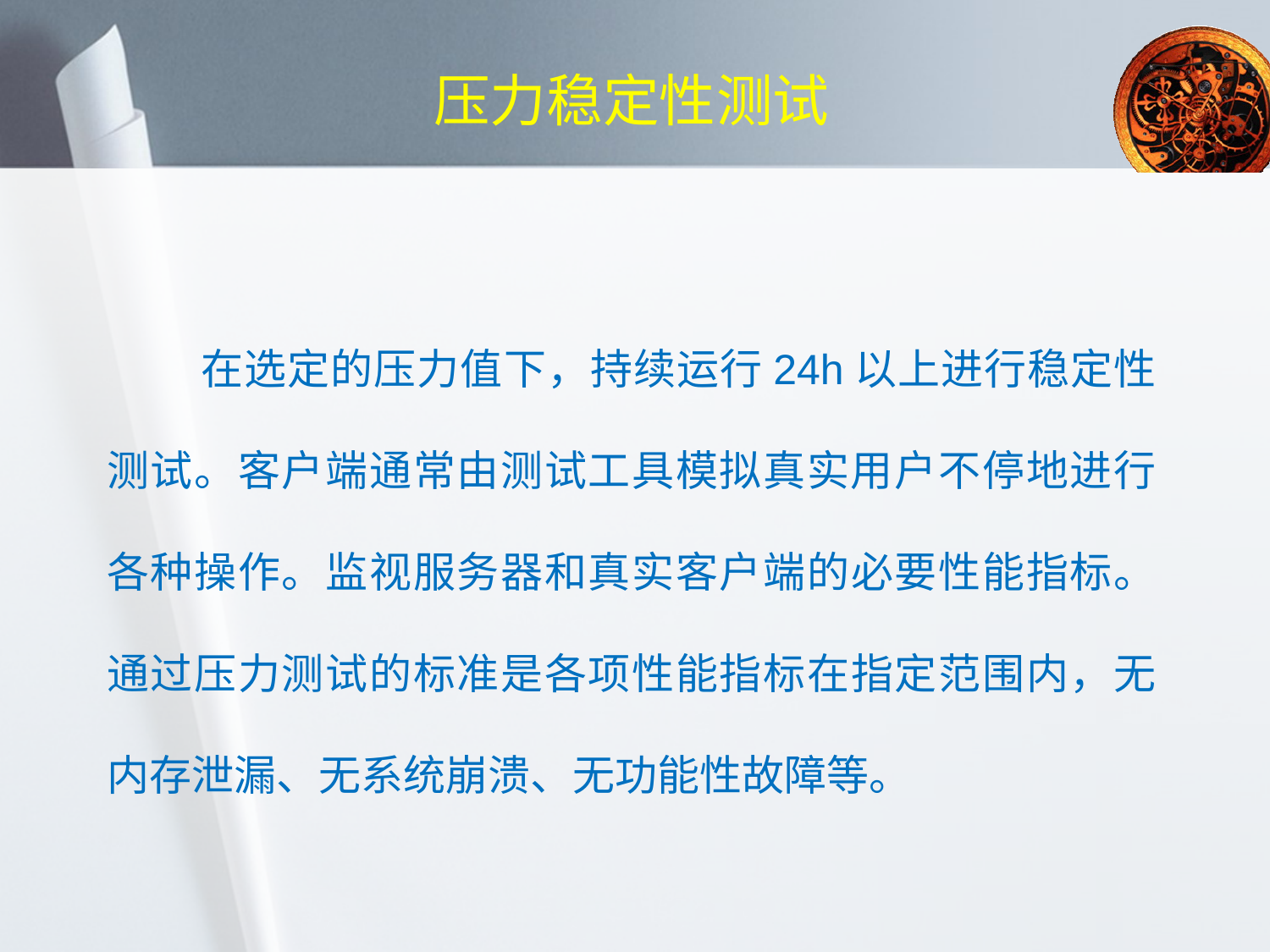

# 压力稳定性测试
        在选定的压力值下，持续运行24h以上进行稳定性测试。客户端通常由测试工具模拟真实用户不停地进行各种操作。监视服务器和真实客户端的必要性能指标。通过压力测试的标准是各项性能指标在指定范围内，无内存泄漏、无系统崩溃、无功能性故障等。